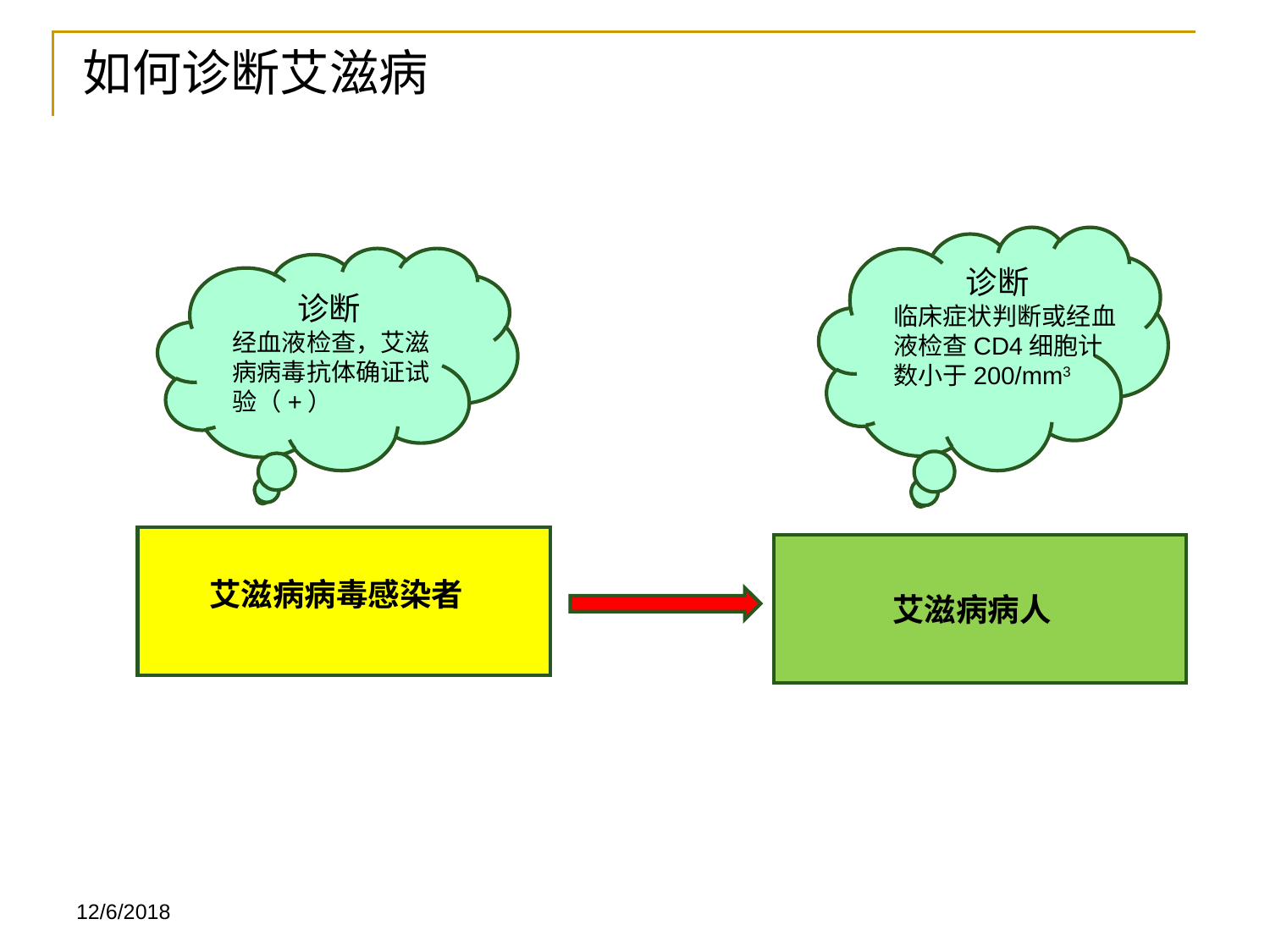

如何诊断艾滋病

         诊断
临床症状判断或经血液检查CD4细胞计数小于200/mm3
        诊断
经血液检查，艾滋病病毒抗体确证试验（+）

艾滋病病毒感染者
艾滋病病人

12/6/2018